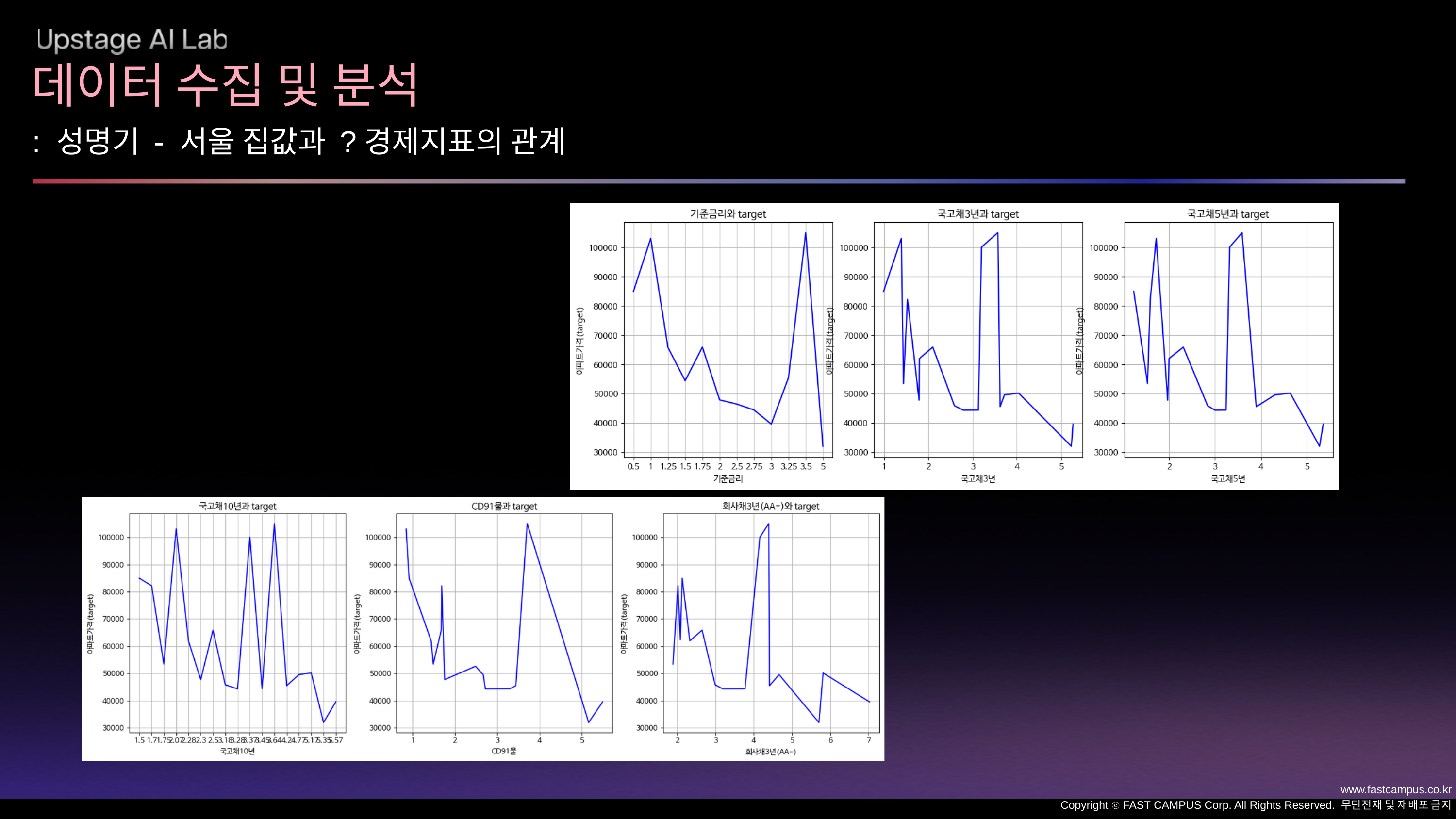

데이터 수집 및 분석
: 성명기 - 서울 집값과 ?경제지표의 관계

www.fastcampus.co.kr
Copyright ⓒ FAST CAMPUS Corp. All Rights Reserved. 무단전재 및 재배포 금지